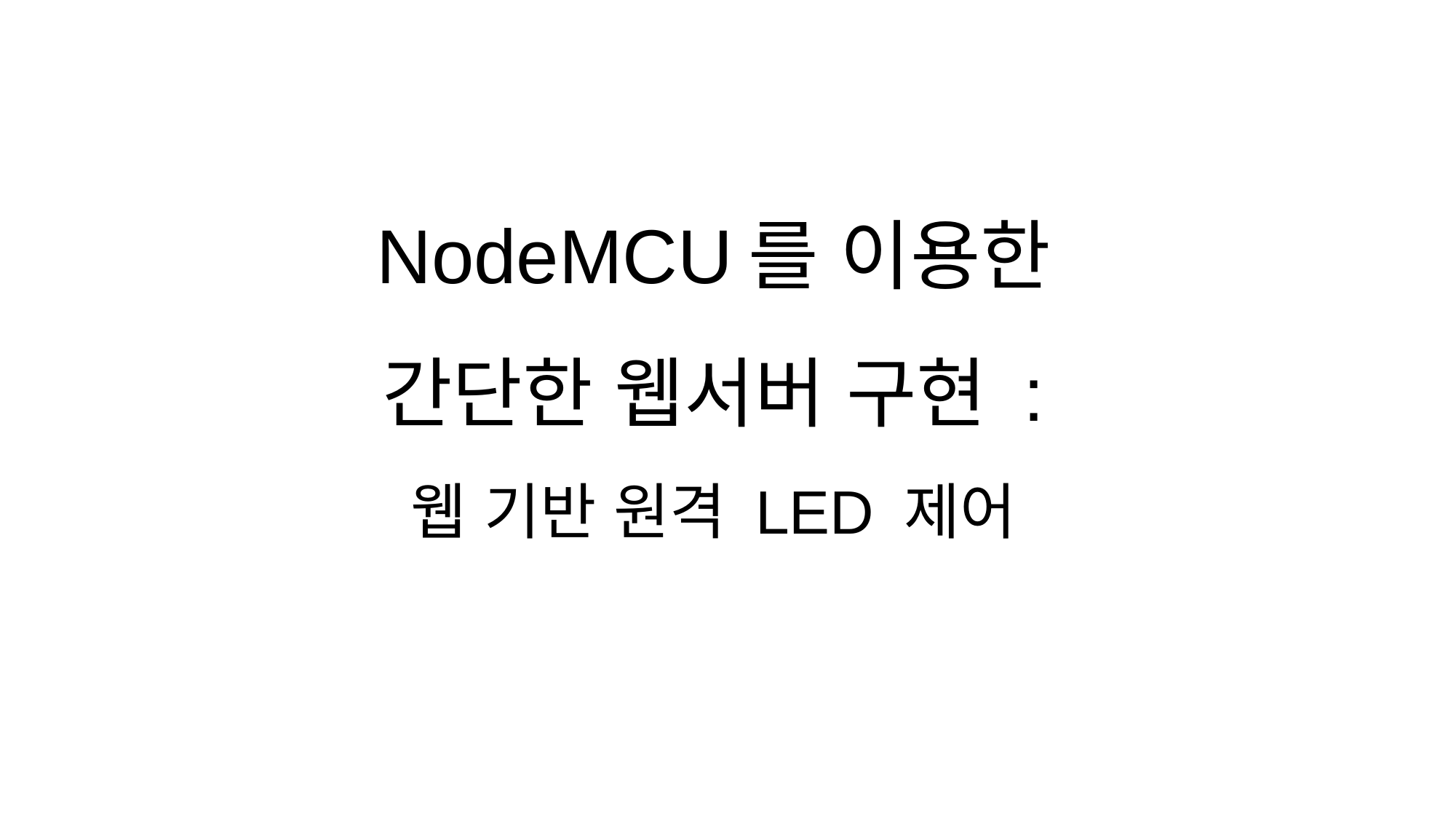

# NodeMCU를 이용한 간단한 웹서버 구현 : 웹 기반 원격 LED 제어